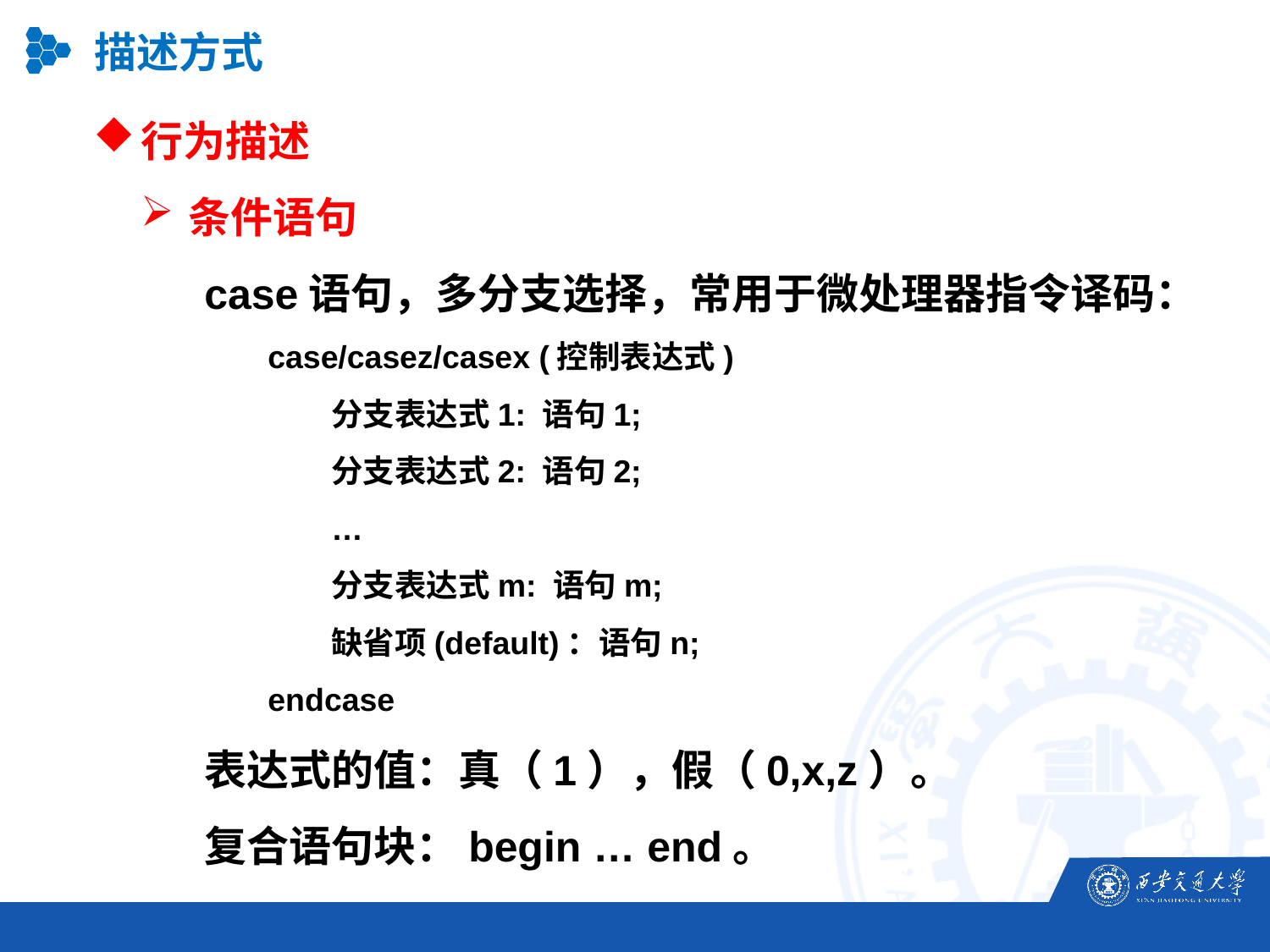

描述方式
行为描述
条件语句
case语句，多分支选择，常用于微处理器指令译码：
case/casez/casex (控制表达式)
	分支表达式1: 语句1;
	分支表达式2: 语句2;
	…
	分支表达式m: 语句m;
	缺省项(default)：语句n;
endcase
表达式的值：真（1），假（0,x,z）。
复合语句块：begin … end。